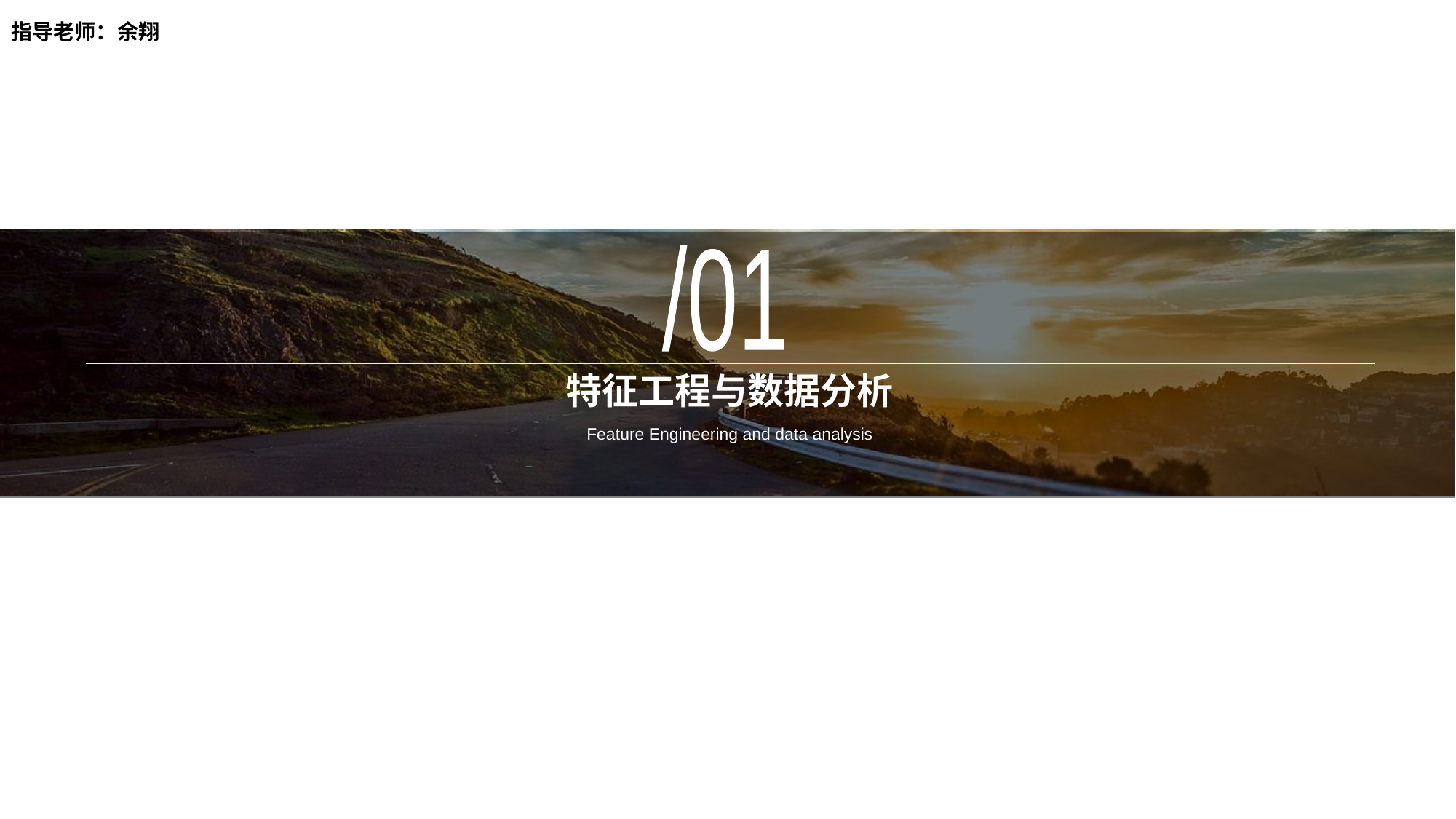

指导老师：余翔
/01
# 特征工程与数据分析
Feature Engineering and data analysis